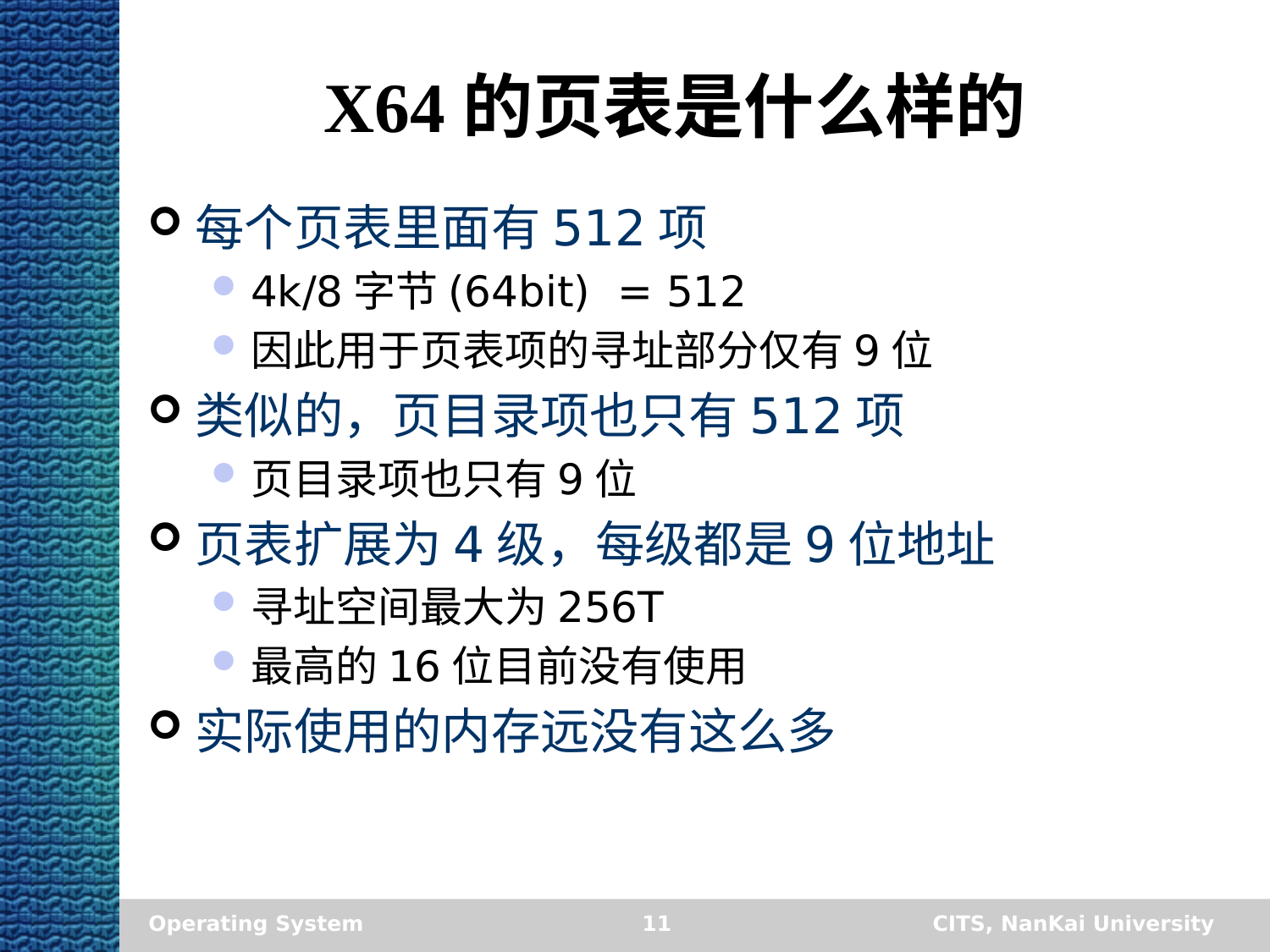

# X64的页表是什么样的
每个页表里面有512项
4k/8字节(64bit)  = 512
因此用于页表项的寻址部分仅有9位
类似的，页目录项也只有512项
页目录项也只有9位
页表扩展为4级，每级都是9位地址
寻址空间最大为256T
最高的16位目前没有使用
实际使用的内存远没有这么多

Operating System
11
CITS, NanKai University